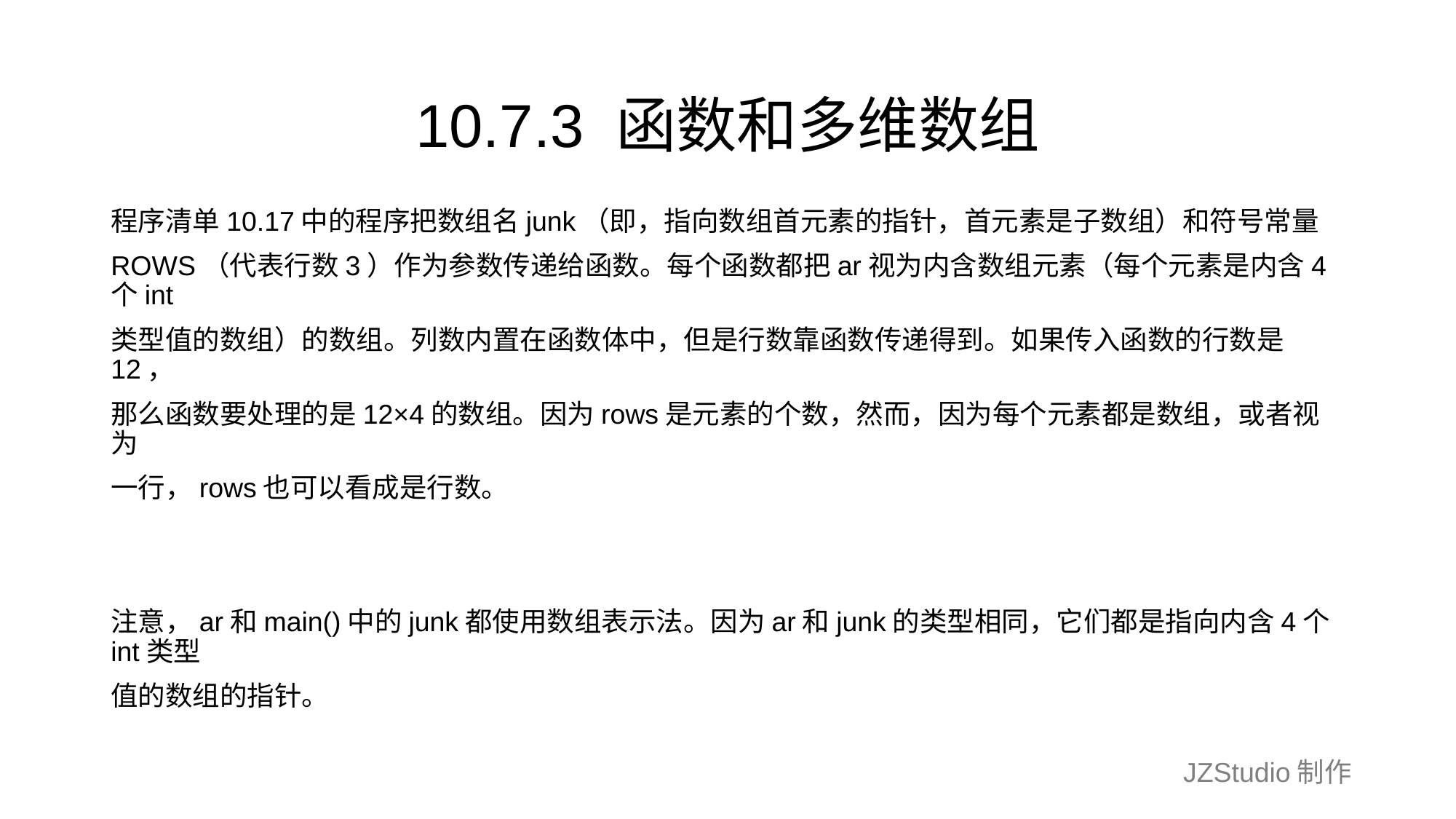

# 10.7.3 函数和多维数组
程序清单10.17中的程序把数组名junk（即，指向数组首元素的指针，首元素是子数组）和符号常量
ROWS（代表行数3）作为参数传递给函数。每个函数都把ar视为内含数组元素（每个元素是内含4个int
类型值的数组）的数组。列数内置在函数体中，但是行数靠函数传递得到。如果传入函数的行数是12，
那么函数要处理的是12×4的数组。因为rows是元素的个数，然而，因为每个元素都是数组，或者视为
一行，rows也可以看成是行数。

注意，ar和main()中的junk都使用数组表示法。因为ar和junk的类型相同，它们都是指向内含4个int类型
值的数组的指针。